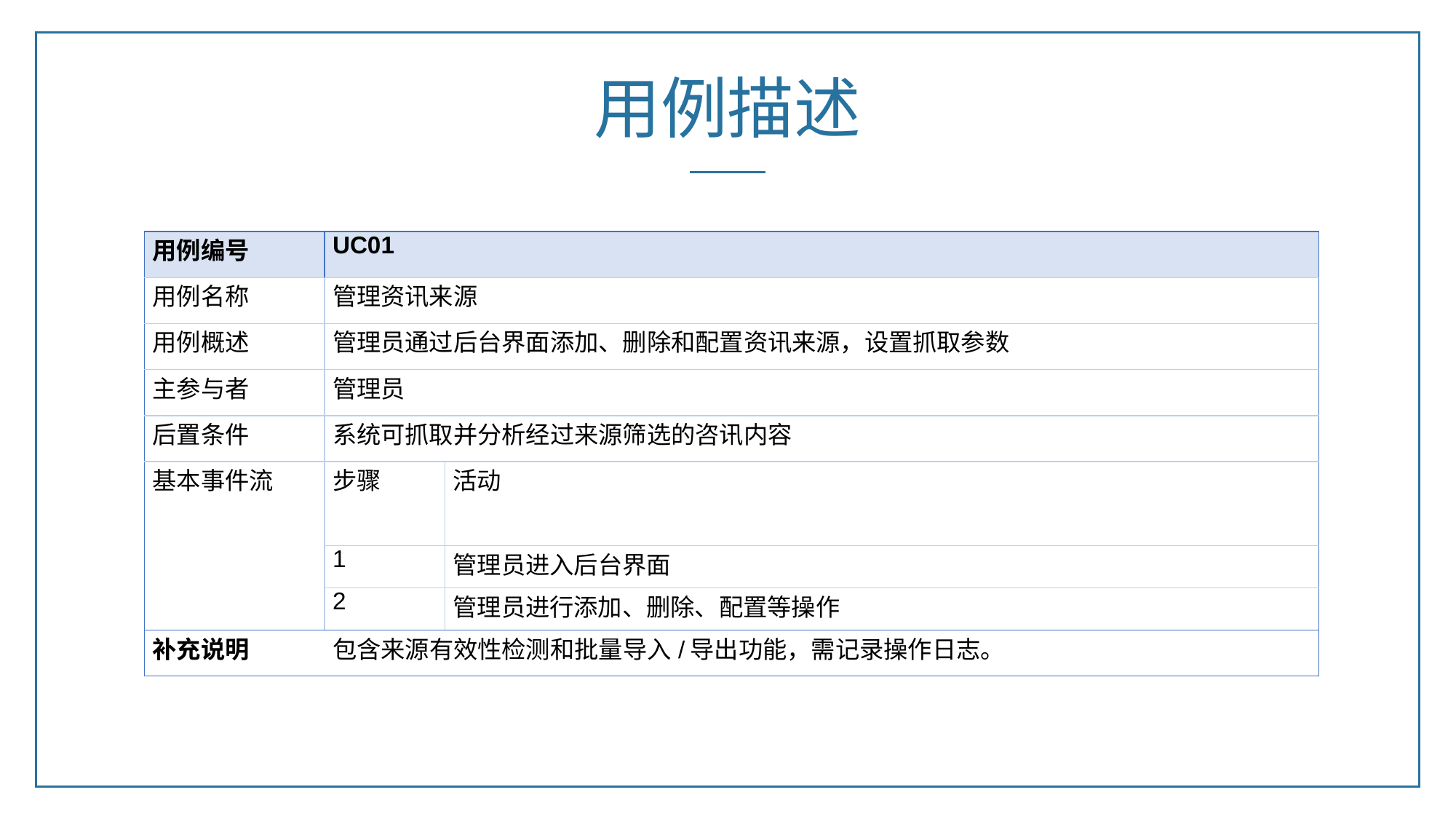

用例描述
| 用例编号 | UC01 |  |
| --- | --- | --- |
| 用例名称 | 管理资讯来源 |  |
| 用例概述 | 管理员通过后台界面添加、删除和配置资讯来源，设置抓取参数 |  |
| 主参与者 | 管理员 |  |
| 后置条件 | 系统可抓取并分析经过来源筛选的咨讯内容 |  |
| 基本事件流 | 步骤 | 活动 |
|  | 1 | 管理员进入后台界面 |
|  | 2 | 管理员进行添加、删除、配置等操作 |
| 补充说明 | 包含来源有效性检测和批量导入/导出功能，需记录操作日志。 |  |